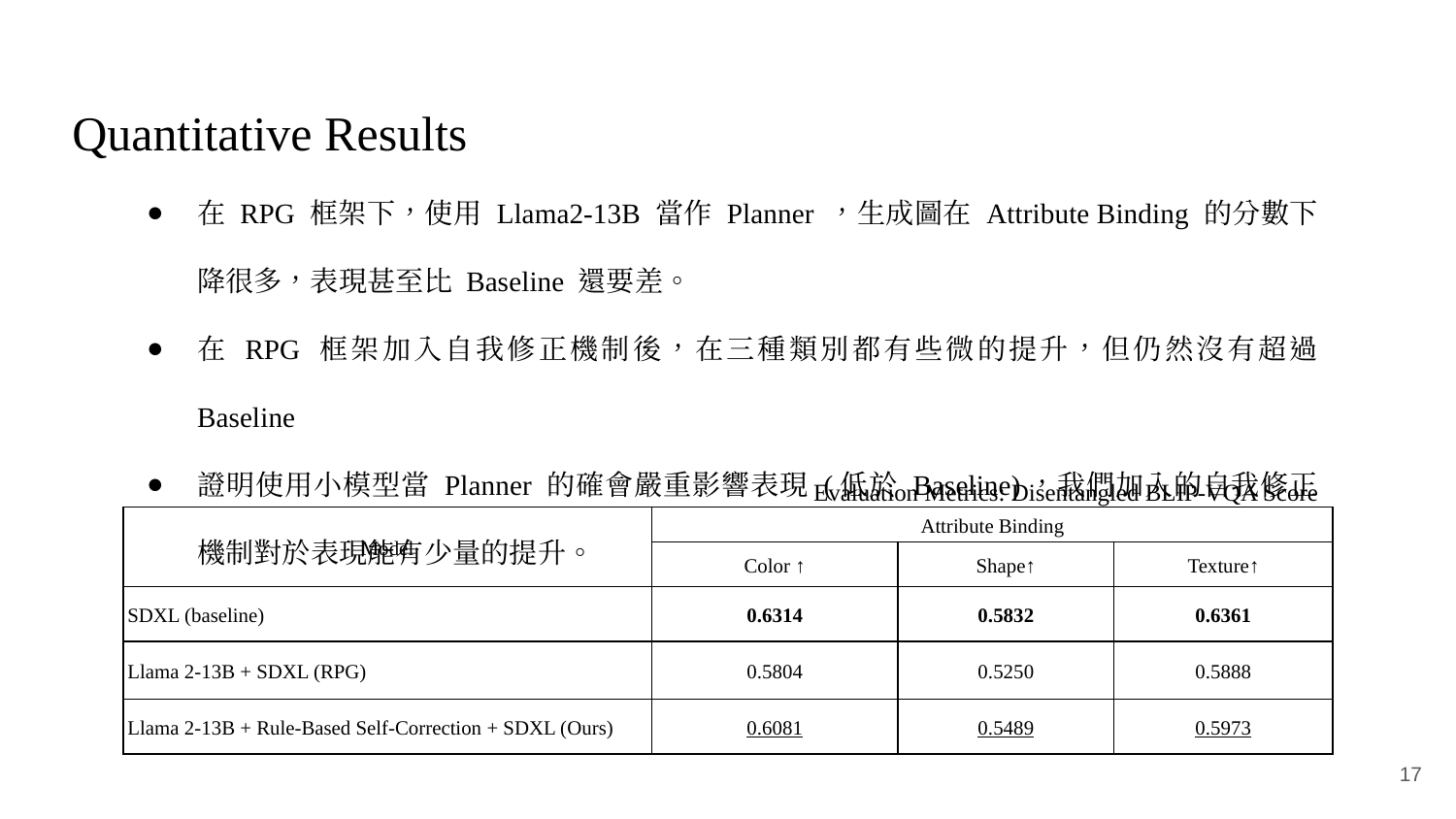

Quantitative Results
在 RPG 框架下，使用 Llama2-13B 當作 Planner ，生成圖在 Attribute Binding 的分數下降很多，表現甚至比 Baseline 還要差。
在 RPG 框架加入自我修正機制後，在三種類別都有些微的提升，但仍然沒有超過 Baseline
證明使用小模型當 Planner 的確會嚴重影響表現 (低於 Baseline)，我們加入的自我修正機制對於表現能有少量的提升。
Evaluation Metrics: Disentangled BLIP-VQA Score
| Model | Attribute Binding |  |  |
| --- | --- | --- | --- |
|  | Color ↑ | Shape↑ | Texture↑ |
| SDXL (baseline) | 0.6314 | 0.5832 | 0.6361 |
| Llama 2-13B + SDXL (RPG) | 0.5804 | 0.5250 | 0.5888 |
| Llama 2-13B + Rule-Based Self-Correction + SDXL (Ours) | 0.6081 | 0.5489 | 0.5973 |
Evaluation Metrics: Disentangled BLIP-VQA Score
| Model | Attribute Binding |  |  |
| --- | --- | --- | --- |
|  | Color ↑ | Shape↑ | Texture↑ |
| SDXL (baseline) | 0.6314 | 0.5832 | 0.6361 |
| Llama 2-13B + SDXL (RPG) | 0.5804 | 0.5250 | 0.5888 |
| Llama 2-13B + Rule-Based Self-Correction + SDXL (Ours) | 0.6081 | 0.5489 | 0.5973 |
17